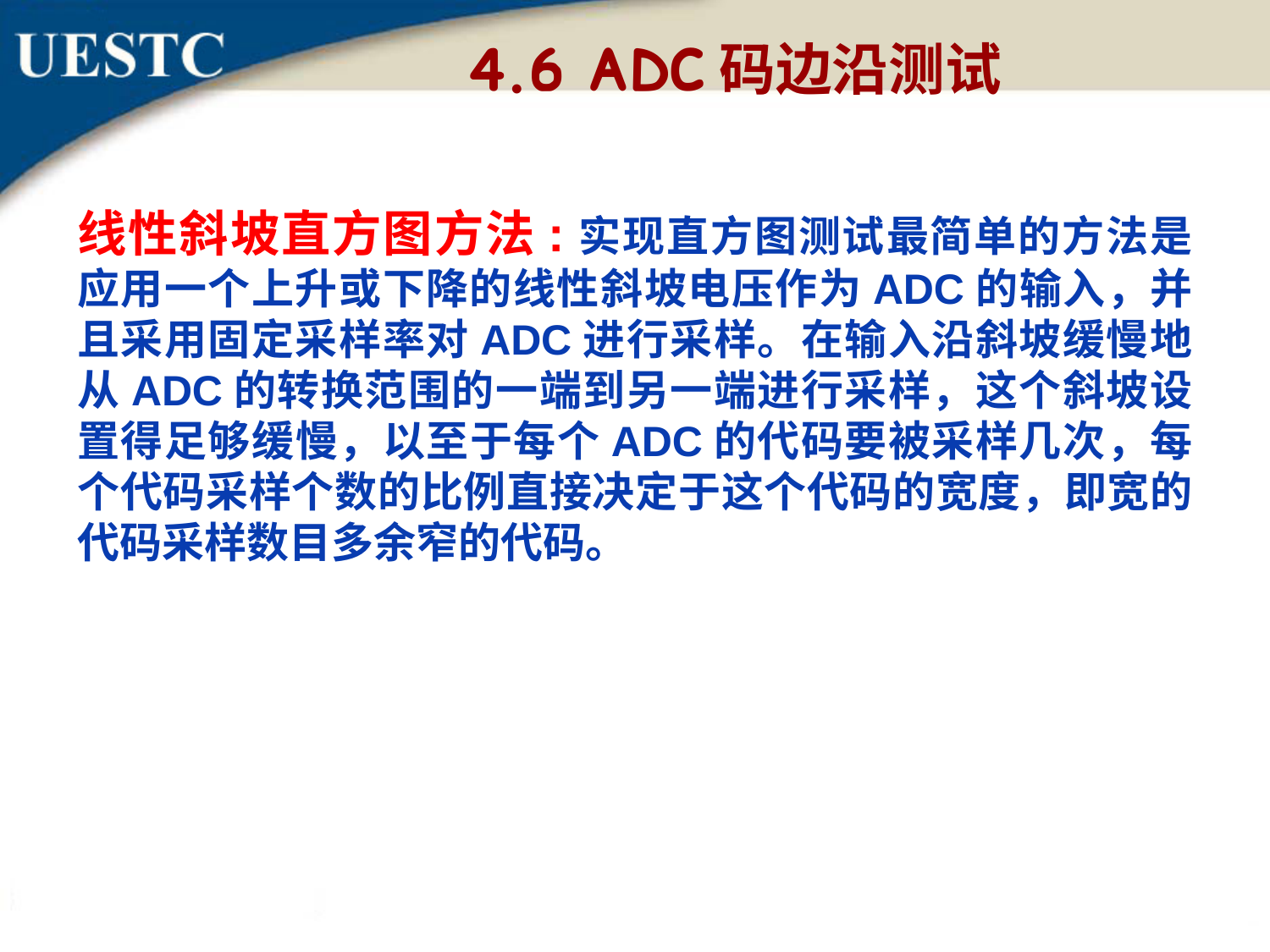

4.6 ADC码边沿测试
线性斜坡直方图方法:实现直方图测试最简单的方法是应用一个上升或下降的线性斜坡电压作为ADC的输入，并且采用固定采样率对ADC进行采样。在输入沿斜坡缓慢地从ADC的转换范围的一端到另一端进行采样，这个斜坡设置得足够缓慢，以至于每个ADC的代码要被采样几次，每个代码采样个数的比例直接决定于这个代码的宽度，即宽的代码采样数目多余窄的代码。